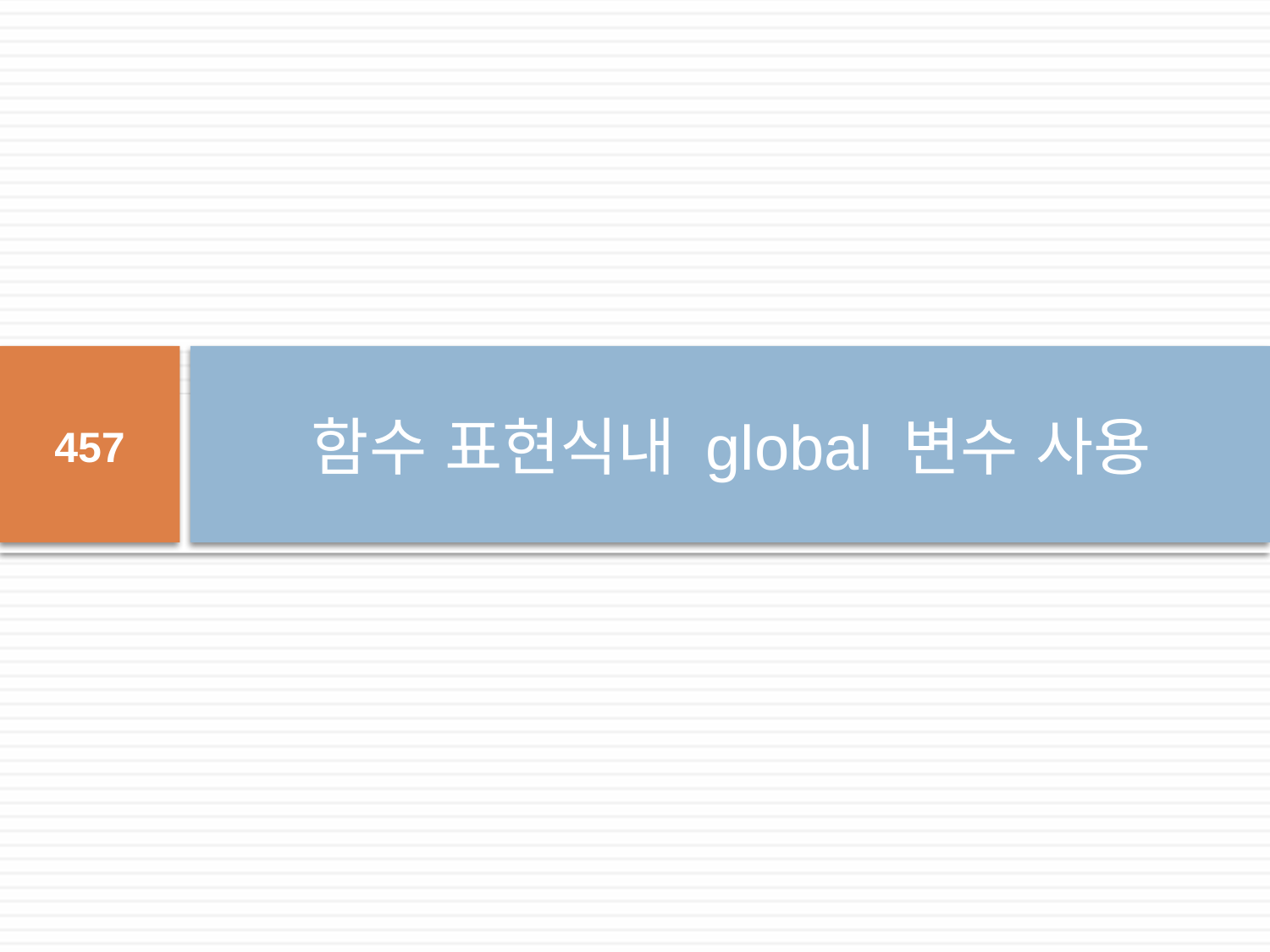

# 함수 표현식내 global 변수 사용
457